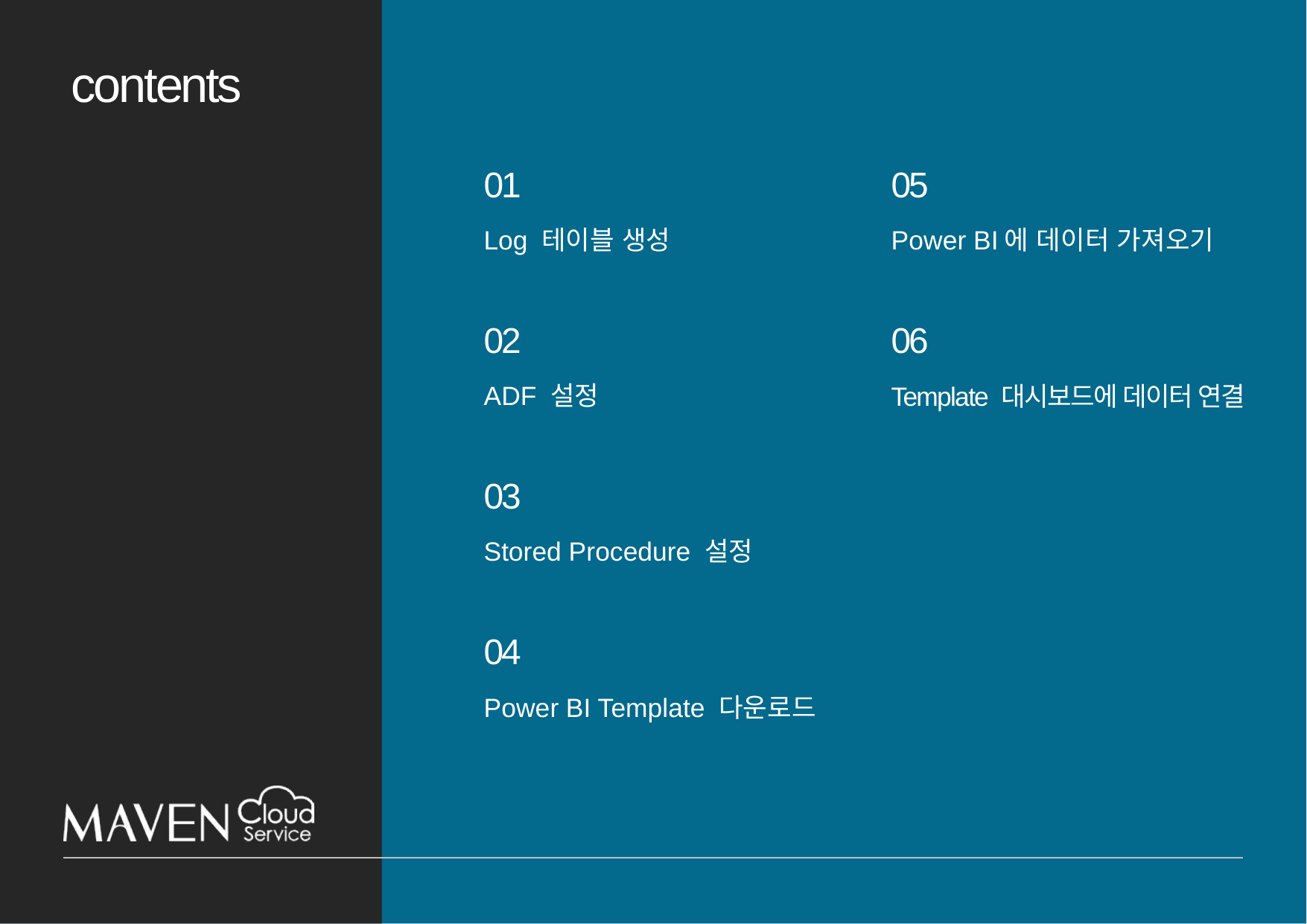

01
Log 테이블 생성
02
ADF 설정
03
Stored Procedure 설정
04
Power BI Template 다운로드
05
Power BI에 데이터 가져오기
06
Template 대시보드에 데이터 연결